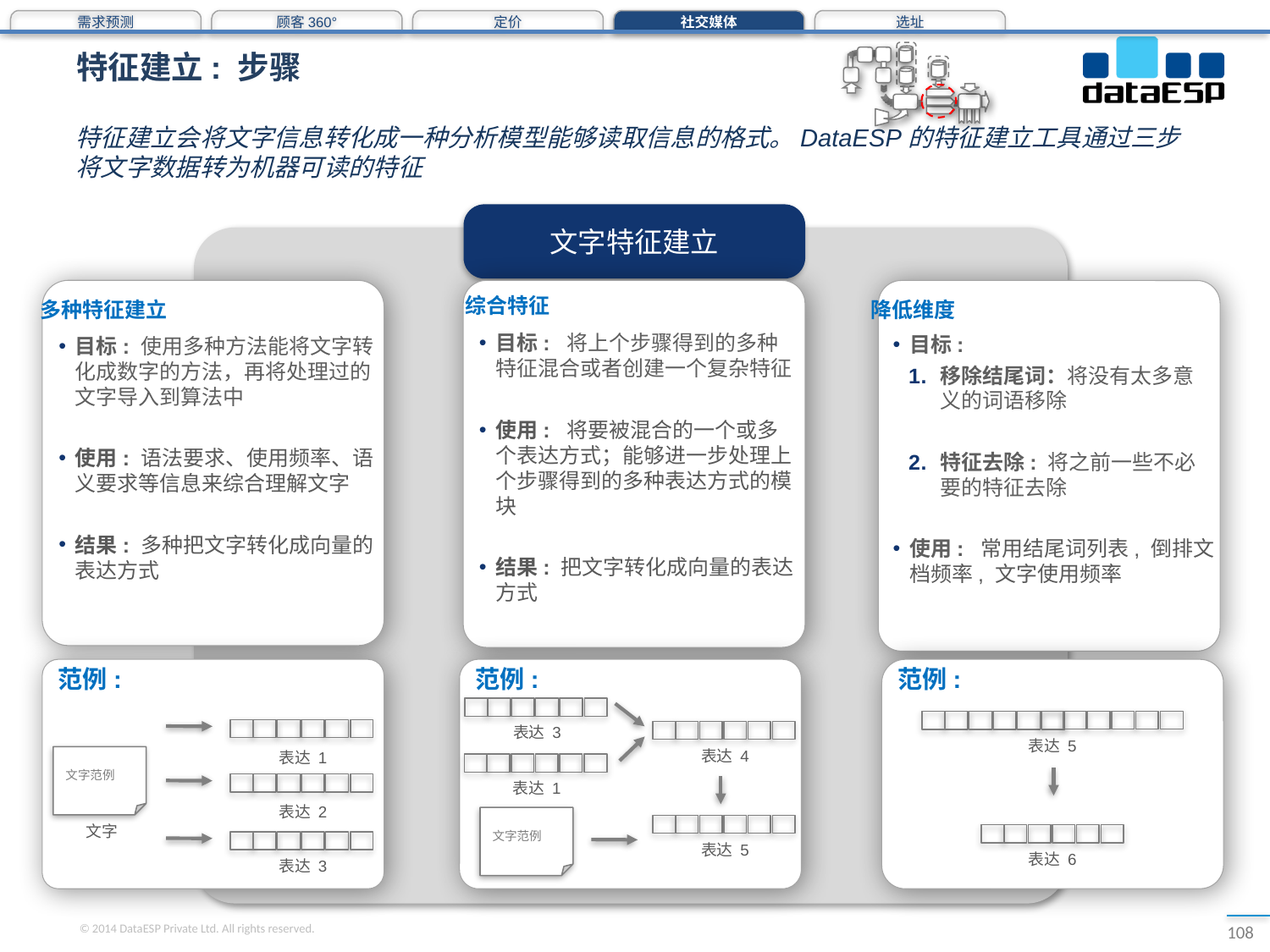

需求预测
顾客360°

定价
社交媒体
选址
# 特征建立: 步骤

特征建立会将文字信息转化成一种分析模型能够读取信息的格式。DataESP的特征建立工具通过三步将文字数据转为机器可读的特征
文字特征建立
`

综合特征
多种特征建立
降低维度
目标:  将上个步骤得到的多种特征混合或者创建一个复杂特征

使用:  将要被混合的一个或多个表达方式；能够进一步处理上个步骤得到的多种表达方式的模块

结果: 把文字转化成向量的表达方式
目标:
移除结尾词：将没有太多意义的词语移除

特征去除: 将之前一些不必要的特征去除

使用:  常用结尾词列表, 倒排文档频率, 文字使用频率
目标: 使用多种方法能将文字转化成数字的方法，再将处理过的文字导入到算法中

使用: 语法要求、使用频率、语义要求等信息来综合理解文字

结果: 多种把文字转化成向量的表达方式

范例:
范例:
范例:

表达 3

表达 5
表达 4
表达 1
文字范例

表达 1

表达 2
文字范例
文字

表达 5
表达 6
表达 3